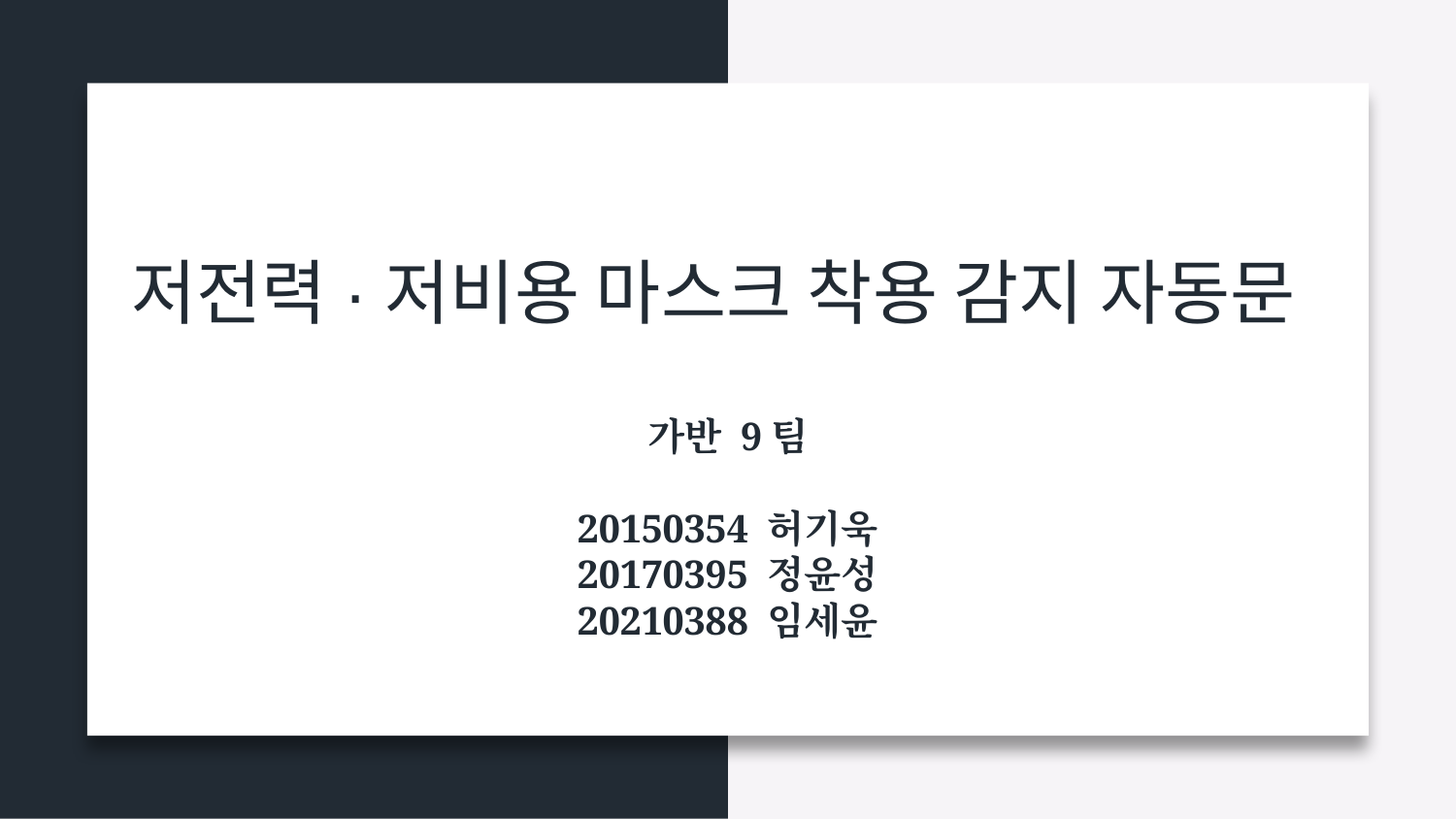

저전력·저비용 마스크 착용 감지 자동문
가반 9팀

20150354 허기욱
20170395 정윤성
20210388 임세윤